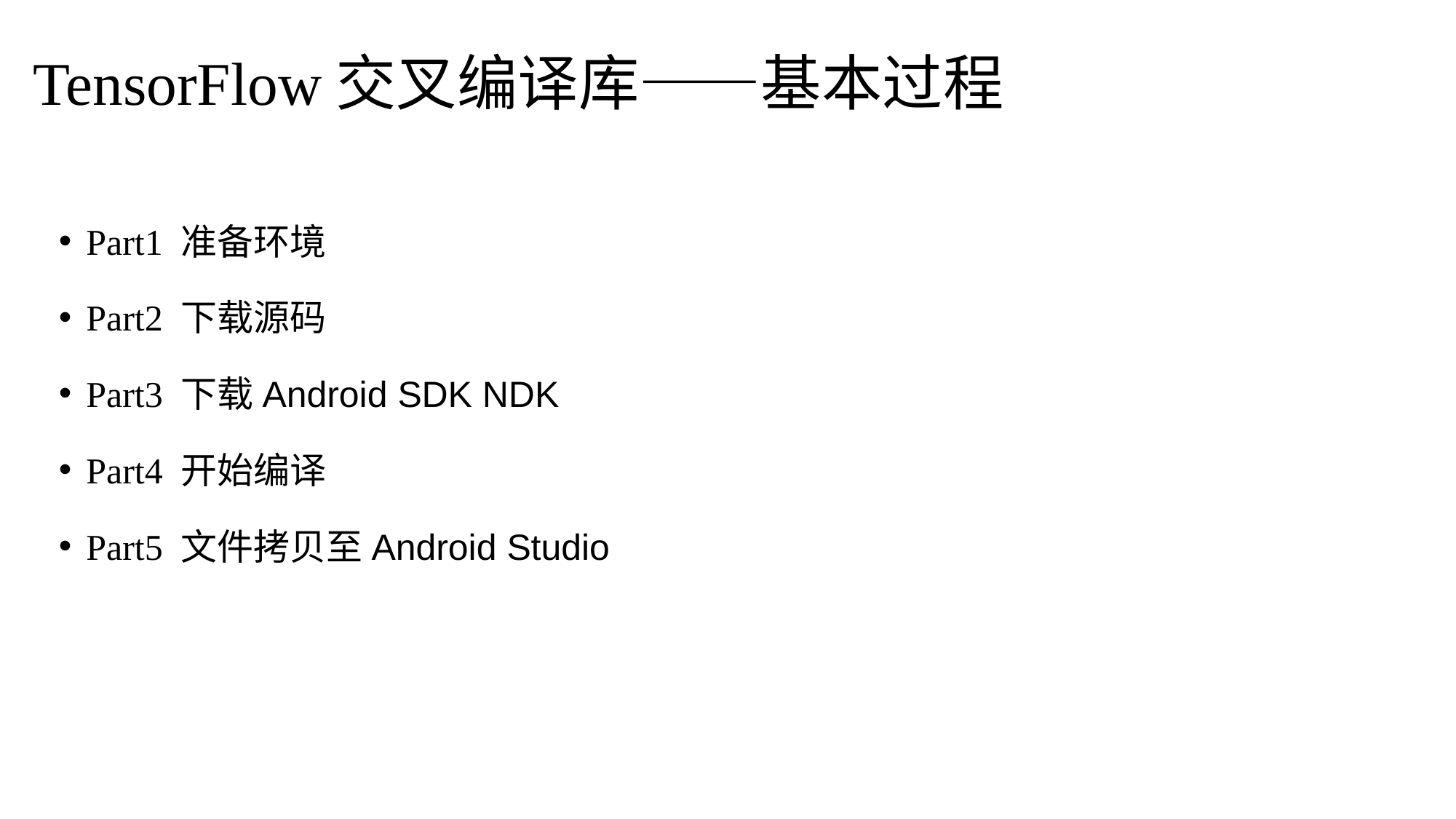

TensorFlow交叉编译库——基本过程
Part1 准备环境
Part2 下载源码
Part3 下载Android SDK NDK
Part4 开始编译
Part5 文件拷贝至Android Studio